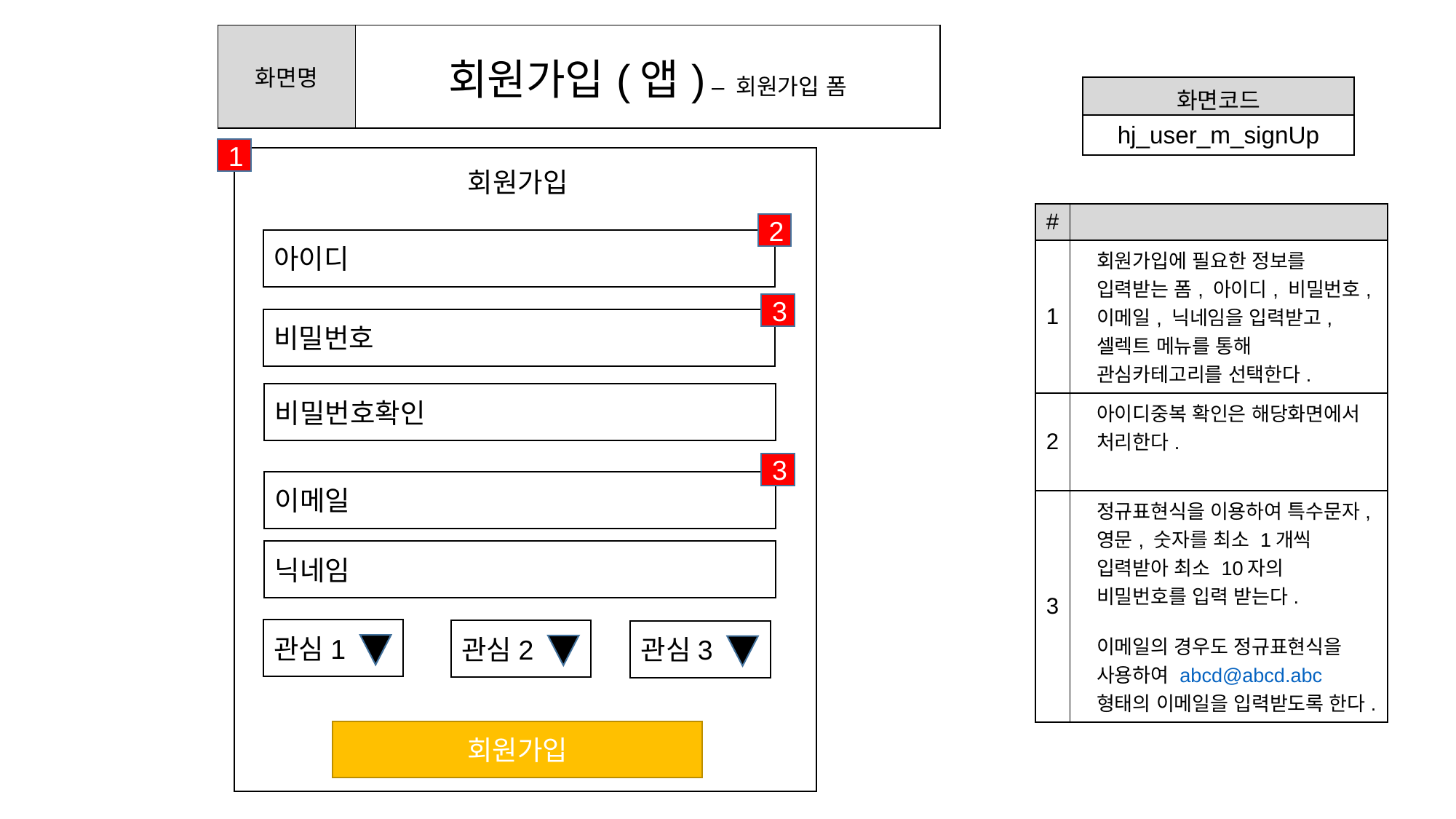

| 화면명 | 회원가입(앱) – 회원가입 폼 |
| --- | --- |
| 화면코드 |
| --- |
| hj\_user\_m\_signUp |
1

회원가입
| # |  |
| --- | --- |
| 1 | 회원가입에 필요한 정보를 입력받는 폼, 아이디, 비밀번호, 이메일, 닉네임을 입력받고, 셀렉트 메뉴를 통해 관심카테고리를 선택한다. |
| 2 | 아이디중복 확인은 해당화면에서 처리한다. |
| 3 | 정규표현식을 이용하여 특수문자, 영문, 숫자를 최소 1개씩 입력받아 최소 10자의 비밀번호를 입력 받는다. 이메일의 경우도 정규표현식을 사용하여 abcd@abcd.abc 형태의 이메일을 입력받도록 한다. |
2
아이디
3
비밀번호
비밀번호확인
3
이메일
닉네임
관심1
관심2
관심3

회원가입